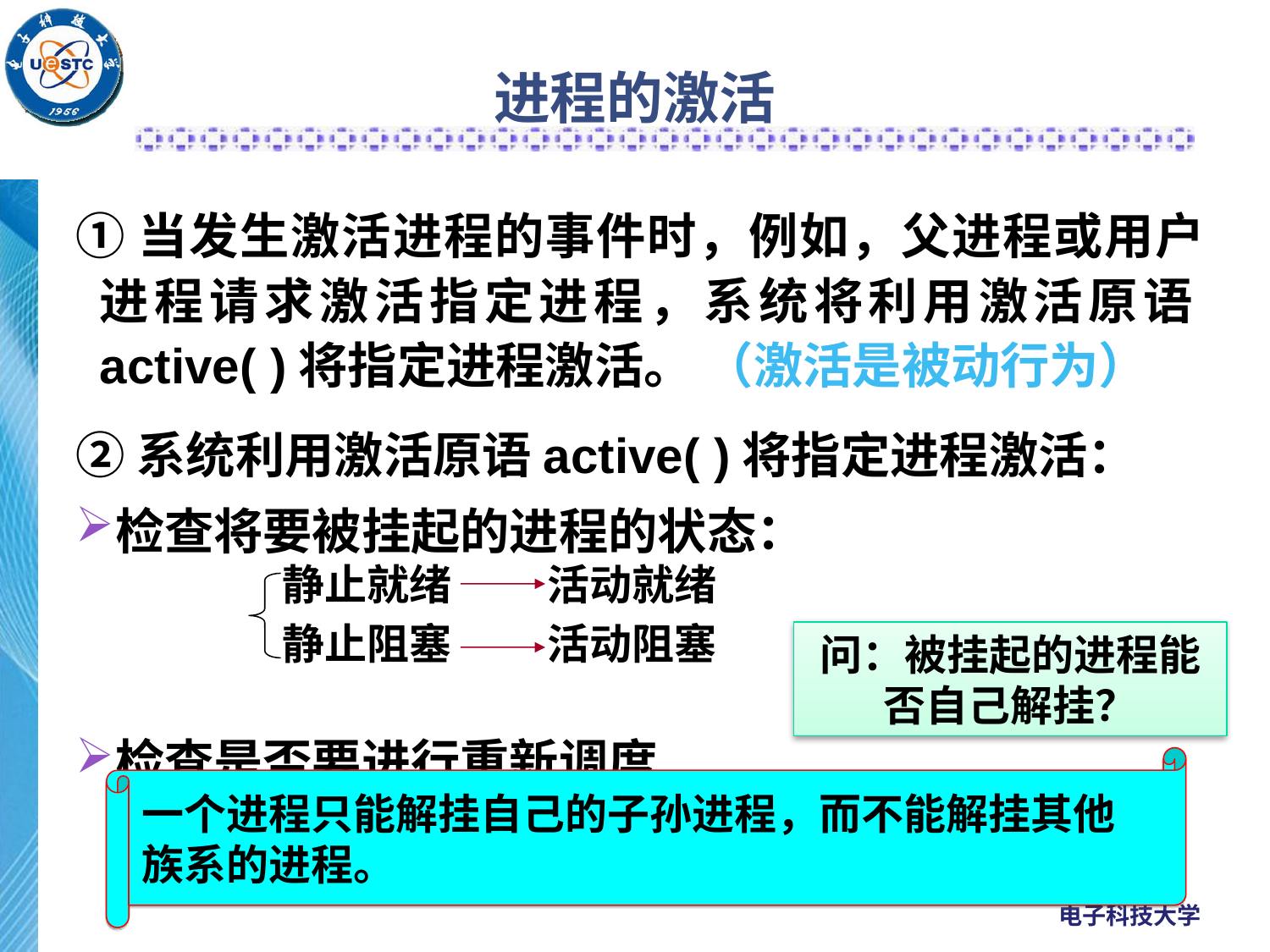

# 进程的激活
①当发生激活进程的事件时，例如，父进程或用户进程请求激活指定进程，系统将利用激活原语active( )将指定进程激活。 （激活是被动行为）
②系统利用激活原语active( )将指定进程激活：
检查将要被挂起的进程的状态：

检查是否要进行重新调度

静止就绪          活动就绪
静止阻塞          活动阻塞

问：被挂起的进程能否自己解挂？
一个进程只能解挂自己的子孙进程，而不能解挂其他
族系的进程。